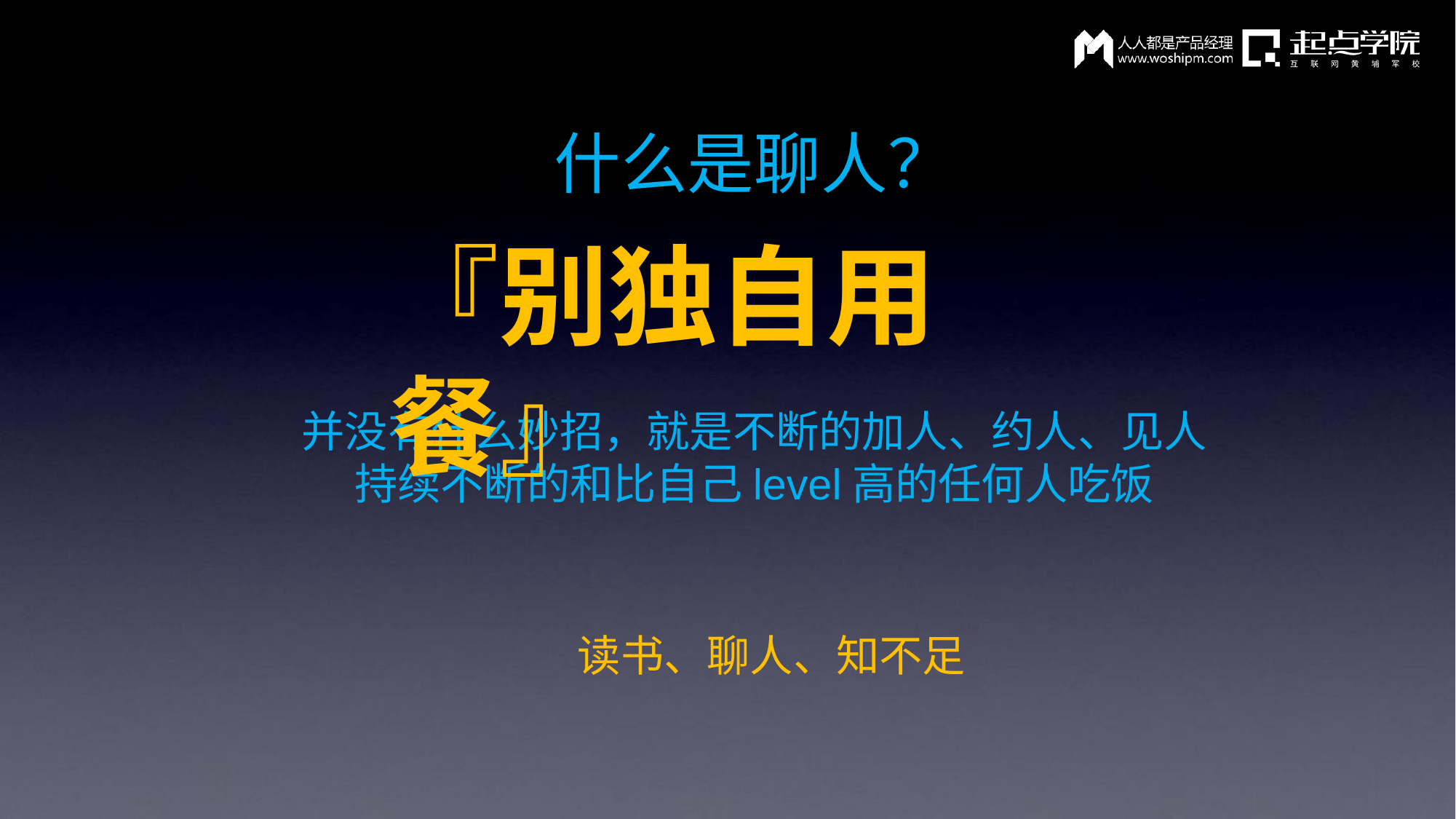

什么是聊人？
『别独自用餐』
并没有什么妙招，就是不断的加人、约人、见人
持续不断的和比自己level高的任何人吃饭
读书、聊人、知不足